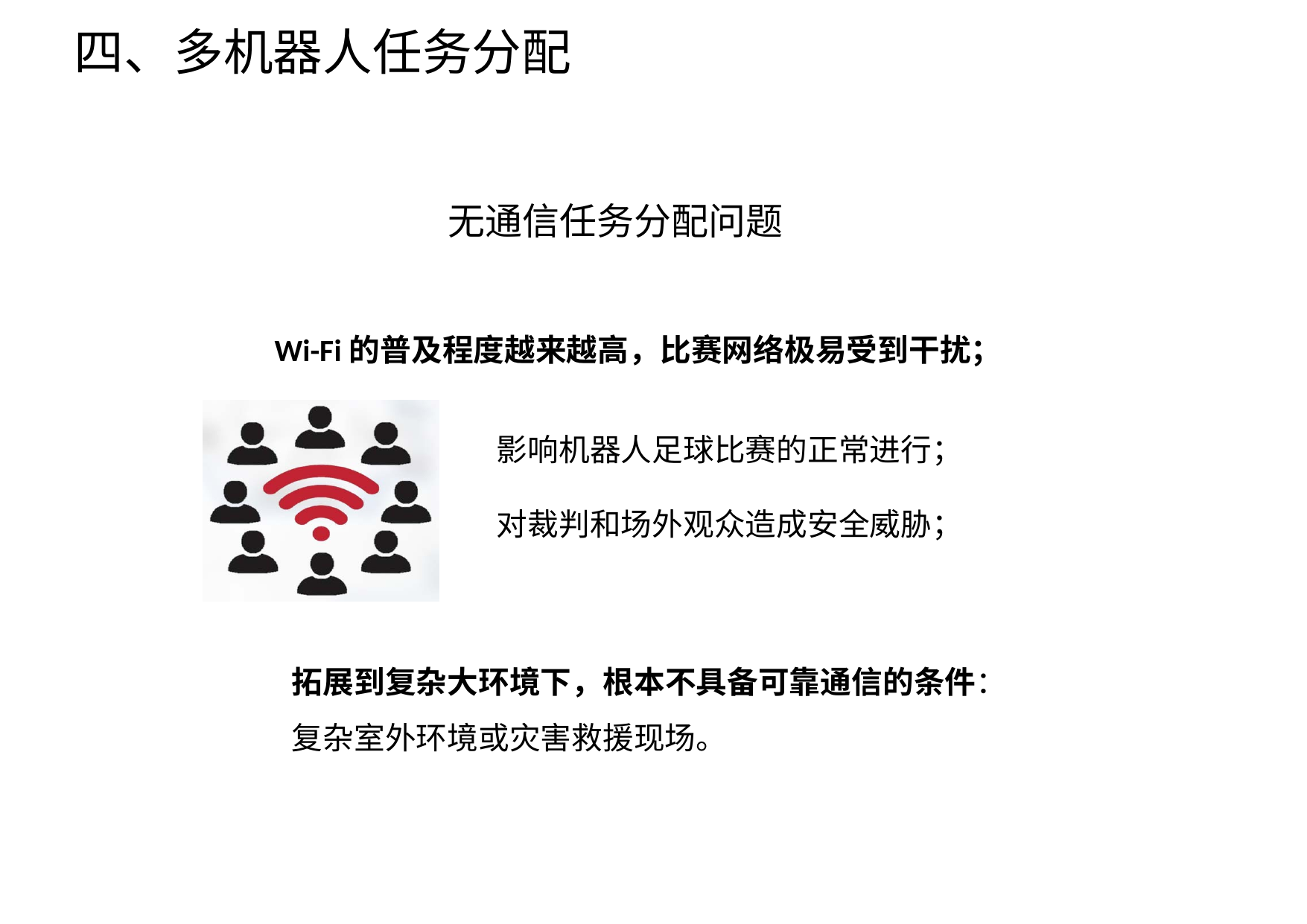

四、多机器人任务分配
无通信任务分配问题
Wi-Fi的普及程度越来越高，比赛网络极易受到干扰；
影响机器人足球比赛的正常进行；
对裁判和场外观众造成安全威胁；

拓展到复杂大环境下，根本不具备可靠通信的条件：
复杂室外环境或灾害救援现场。